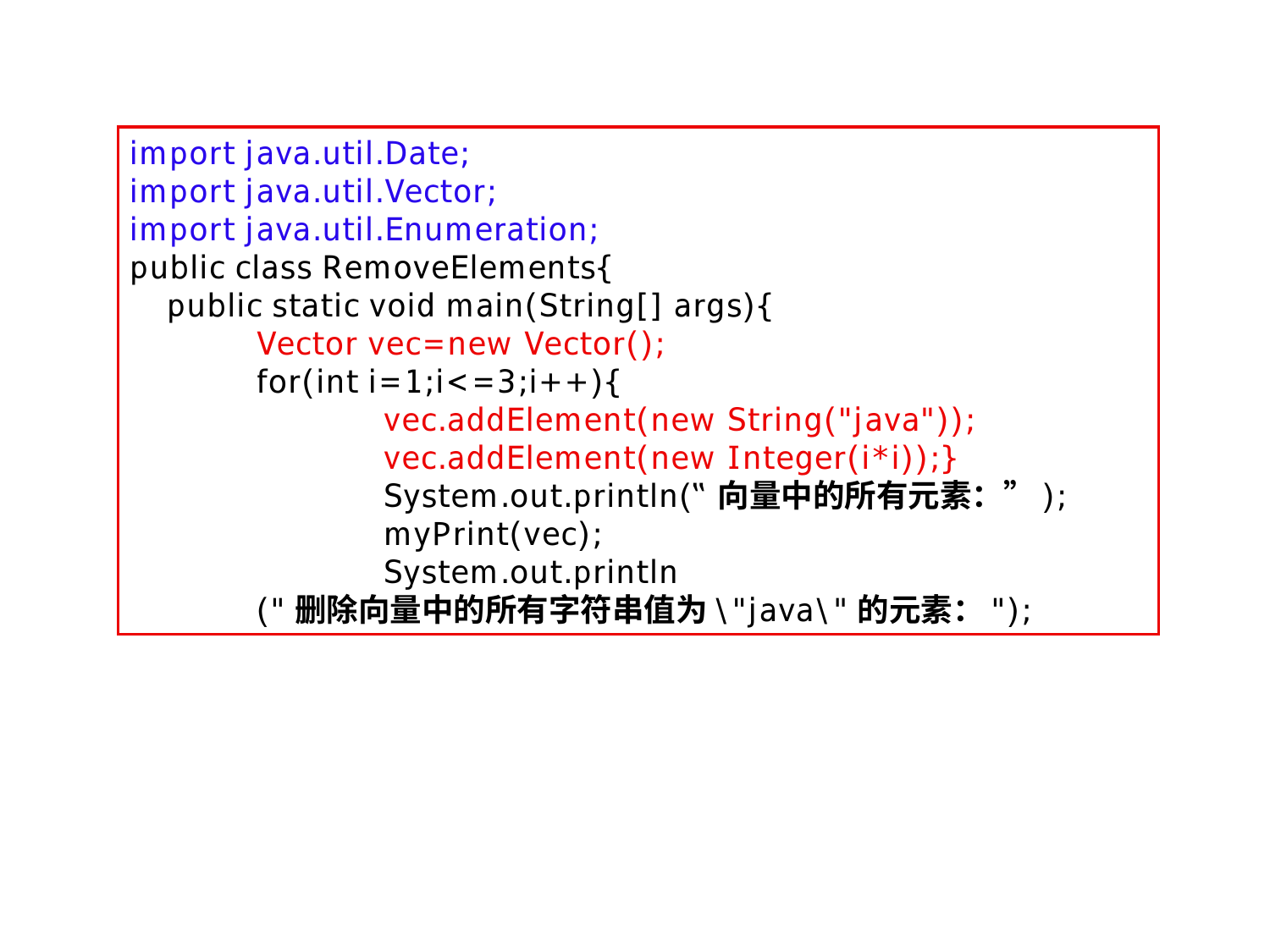

import java.util.Date;
import java.util.Vector;
import java.util.Enumeration;
public class RemoveElements{
    public static void main(String[] args){
	Vector vec=new Vector();
	for(int i=1;i<=3;i++){
		vec.addElement(new String("java"));
		vec.addElement(new Integer(i*i));}
		System.out.println(“向量中的所有元素：”);
		myPrint(vec);
		System.out.println
	("删除向量中的所有字符串值为\"java\"的元素：");